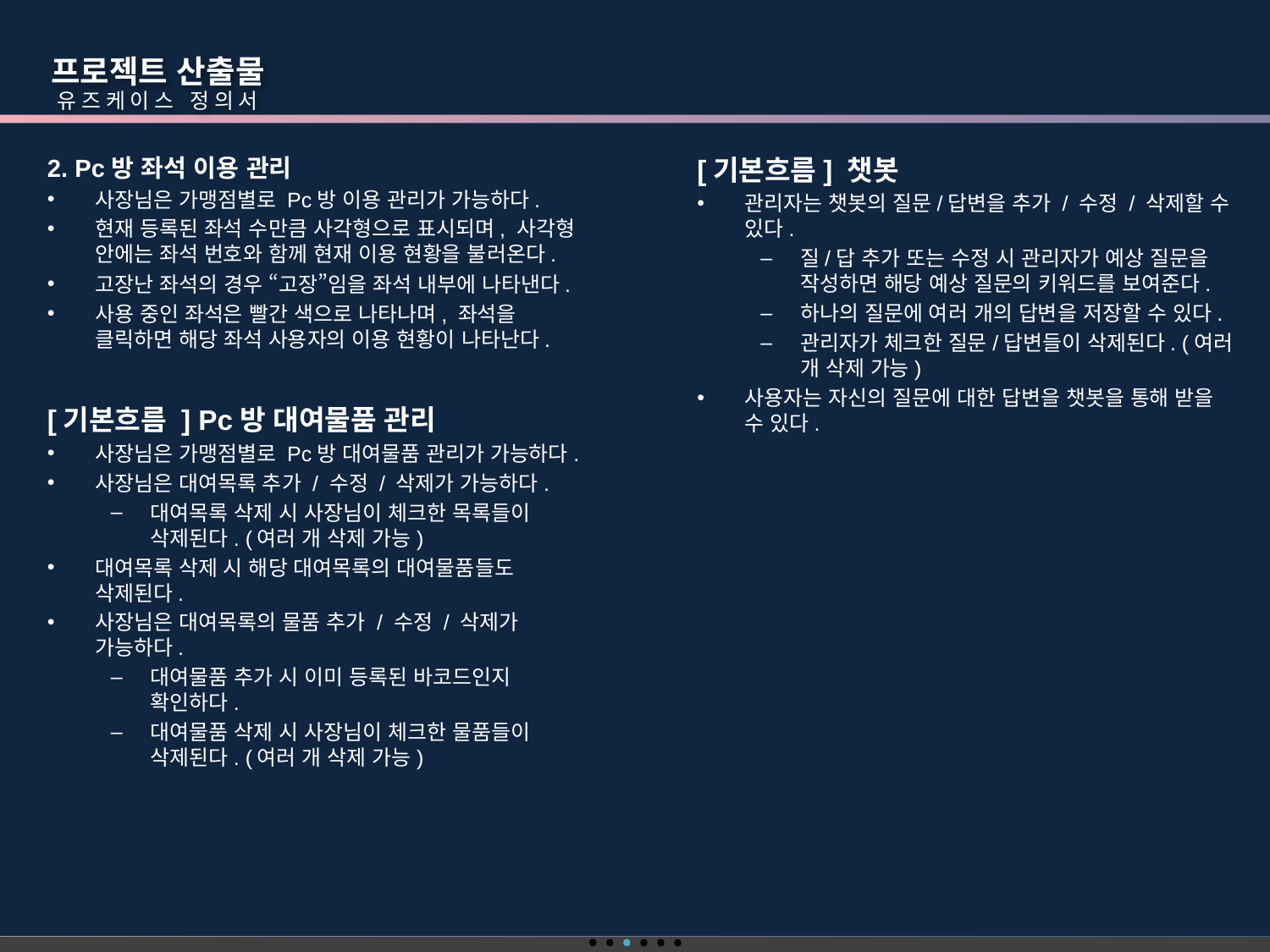

프로젝트 산출물
 유즈케이스 정의서
2. Pc방 좌석 이용 관리
사장님은 가맹점별로 Pc방 이용 관리가 가능하다.
현재 등록된 좌석 수만큼 사각형으로 표시되며, 사각형 안에는 좌석 번호와 함께 현재 이용 현황을 불러온다.
고장난 좌석의 경우 “고장”임을 좌석 내부에 나타낸다.
사용 중인 좌석은 빨간 색으로 나타나며, 좌석을 클릭하면 해당 좌석 사용자의 이용 현황이 나타난다.
[기본흐름] 챗봇
관리자는 챗봇의 질문/답변을 추가 / 수정 / 삭제할 수 있다.
질/답 추가 또는 수정 시 관리자가 예상 질문을 작성하면 해당 예상 질문의 키워드를 보여준다.
하나의 질문에 여러 개의 답변을 저장할 수 있다.
관리자가 체크한 질문/답변들이 삭제된다. (여러 개 삭제 가능)
사용자는 자신의 질문에 대한 답변을 챗봇을 통해 받을 수 있다.

[기본흐름 ] Pc방 대여물품 관리
사장님은 가맹점별로 Pc방 대여물품 관리가 가능하다.
사장님은 대여목록 추가 / 수정 / 삭제가 가능하다.
대여목록 삭제 시 사장님이 체크한 목록들이 삭제된다. (여러 개 삭제 가능)
대여목록 삭제 시 해당 대여목록의 대여물품들도 삭제된다.
사장님은 대여목록의 물품 추가 / 수정 / 삭제가 가능하다.
대여물품 추가 시 이미 등록된 바코드인지 확인하다.
대여물품 삭제 시 사장님이 체크한 물품들이 삭제된다. (여러 개 삭제 가능)